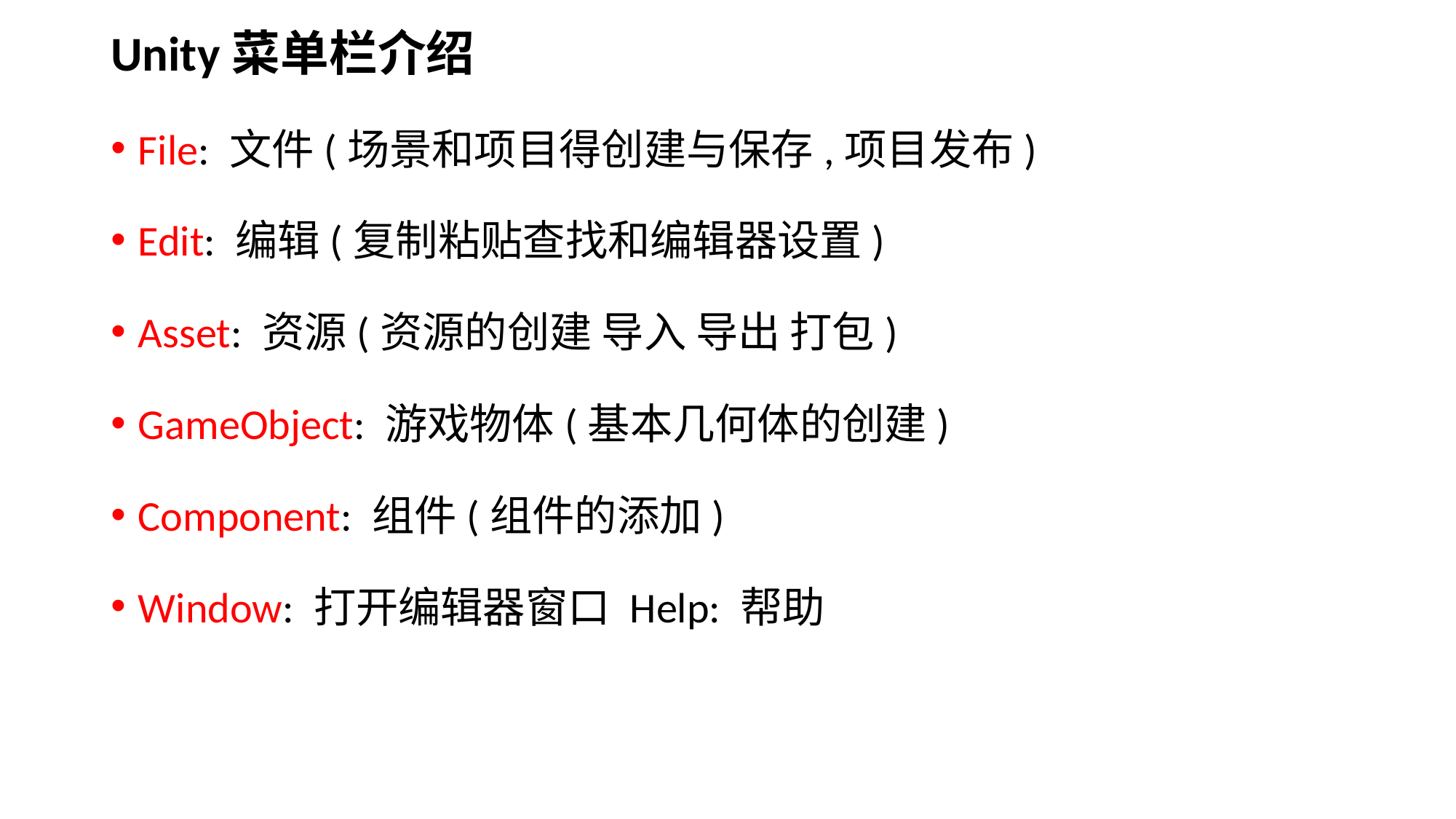

Unity菜单栏介绍
File: 文件(场景和项目得创建与保存,项目发布)
Edit: 编辑(复制粘贴查找和编辑器设置)
Asset: 资源(资源的创建 导入 导出 打包)
GameObject: 游戏物体(基本几何体的创建)
Component: 组件(组件的添加)
Window: 打开编辑器窗口 Help: 帮助